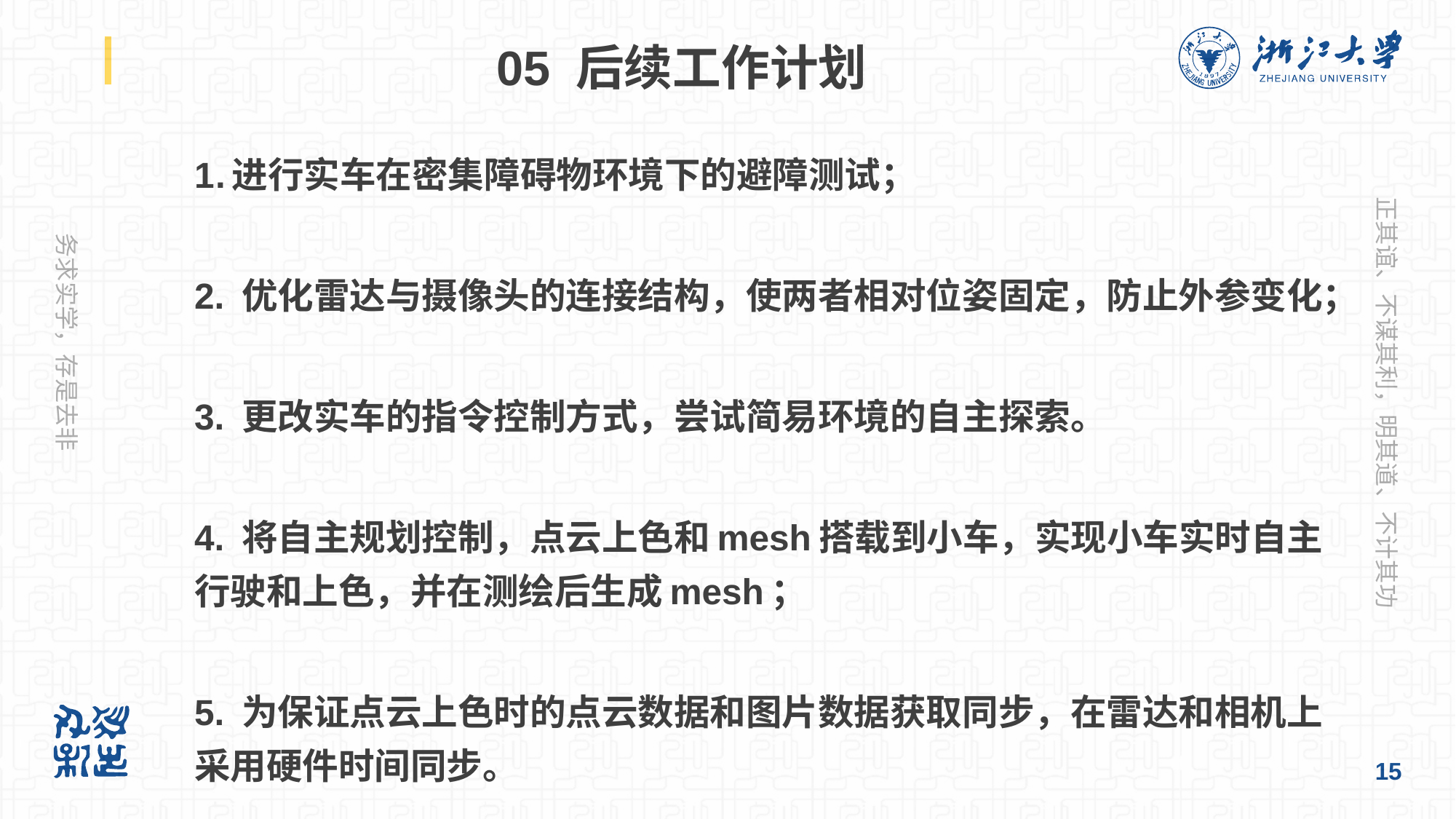

# 05 后续工作计划
进行实车在密集障碍物环境下的避障测试；

2. 优化雷达与摄像头的连接结构，使两者相对位姿固定，防止外参变化；

3. 更改实车的指令控制方式，尝试简易环境的自主探索。

4. 将自主规划控制，点云上色和mesh搭载到小车，实现小车实时自主行驶和上色，并在测绘后生成mesh；

5. 为保证点云上色时的点云数据和图片数据获取同步，在雷达和相机上采用硬件时间同步。
15